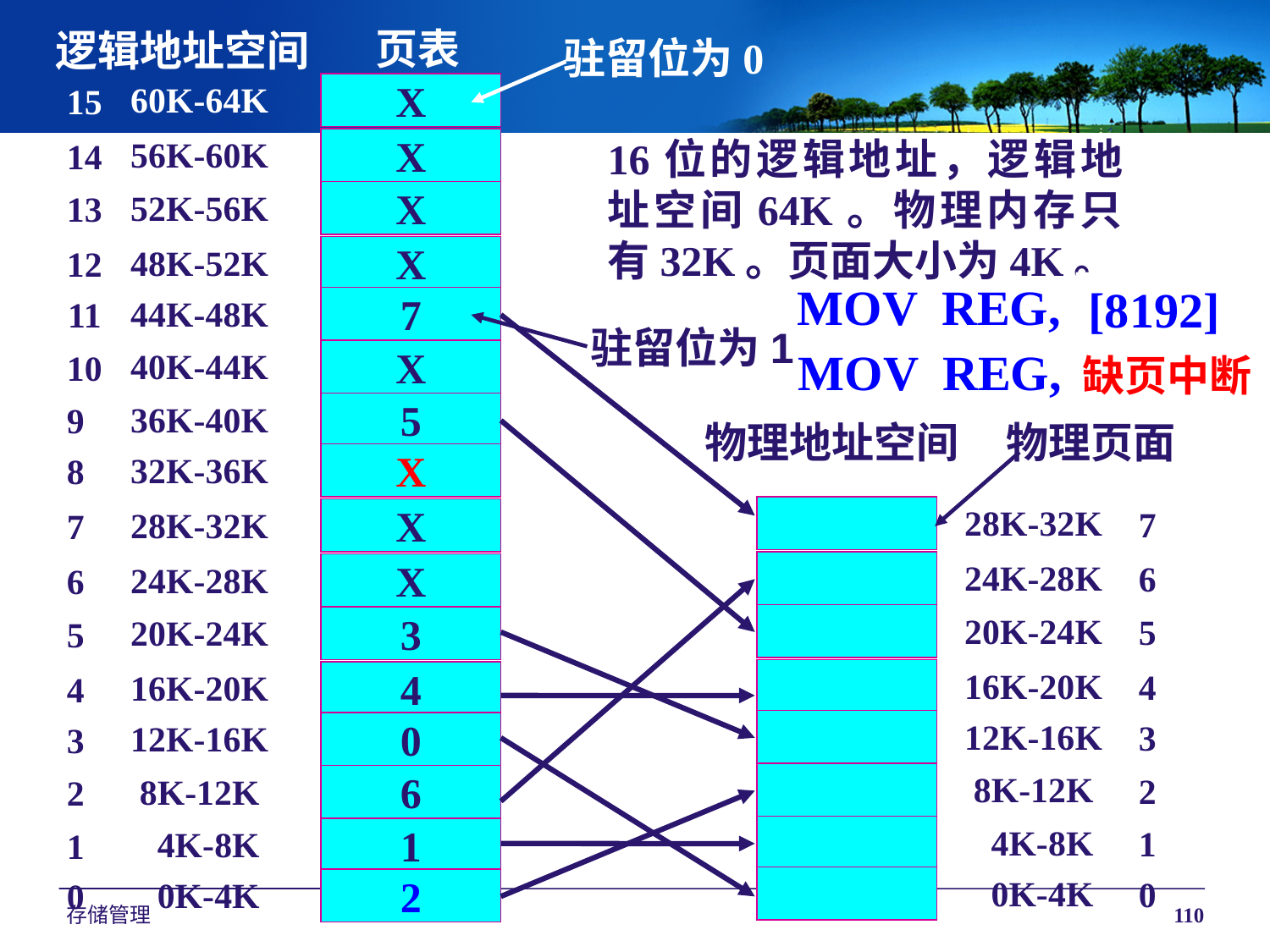

页表
逻辑地址空间
驻留位为0

60K-64K
56K-60K
52K-56K
48K-52K
44K-48K
40K-44K
36K-40K
32K-36K
28K-32K
24K-28K
20K-24K
16K-20K
12K-16K
 8K-12K
   4K-8K
   0K-4K
15
14
13
12
11
10
9
8
7
6
5
4
3
2
1
0
X
X
X
X
7
X
5
X
X
X
3
4
0
6
1
2
16位的逻辑地址，逻辑地址空间64K。物理内存只有32K。页面大小为4K。
MOV  REG, [0]
[8192]

驻留位为1
MOV  REG,  [32780]
缺页中断
物理地址空间
物理页面

28K-32K
24K-28K
20K-24K
16K-20K
12K-16K
 8K-12K
   4K-8K
   0K-4K
7
6
5
4
3
2
1
0

存储管理
110